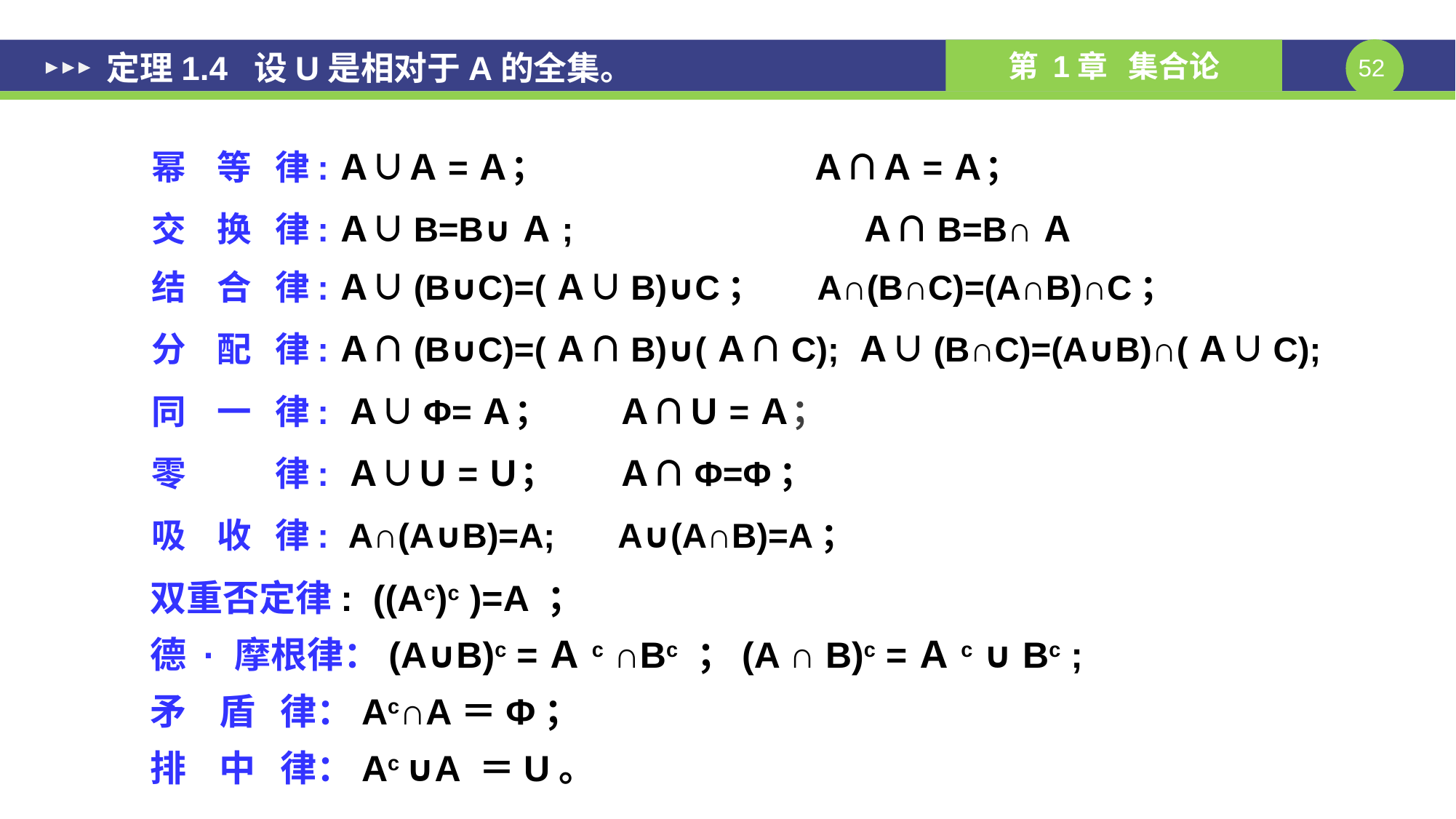

定理1.4  设U是相对于A的全集。
幂    等   律:Ａ∪Ａ=Ａ；                                  Ａ∩Ａ=Ａ；
交    换   律:Ａ∪B=B∪Ａ;                             Ａ∩B=B∩Ａ
结    合   律:Ａ∪(B∪C)=(Ａ∪B)∪C；      A∩(B∩C)=(A∩B)∩C；
分    配   律:Ａ∩(B∪C)=(Ａ∩B)∪(Ａ∩C); Ａ∪(B∩C)=(A∪B)∩(Ａ∪C);
同    一   律: Ａ∪Φ=Ａ；	Ａ∩Ｕ=Ａ；
零　       律: Ａ∪Ｕ=Ｕ；	Ａ∩Φ=Φ；
吸    收   律:  A∩(A∪B)=A;	A∪(A∩B)=A；
双重否定律:  ((Ac)c )=A ；
德 · 摩根律：(A∪B)c =Ａc ∩Bc ；(A ∩ B)c =Ａc ∪ Bc ;
矛    盾   律：Ac∩A＝Φ；
排    中   律：Ac ∪A ＝U。